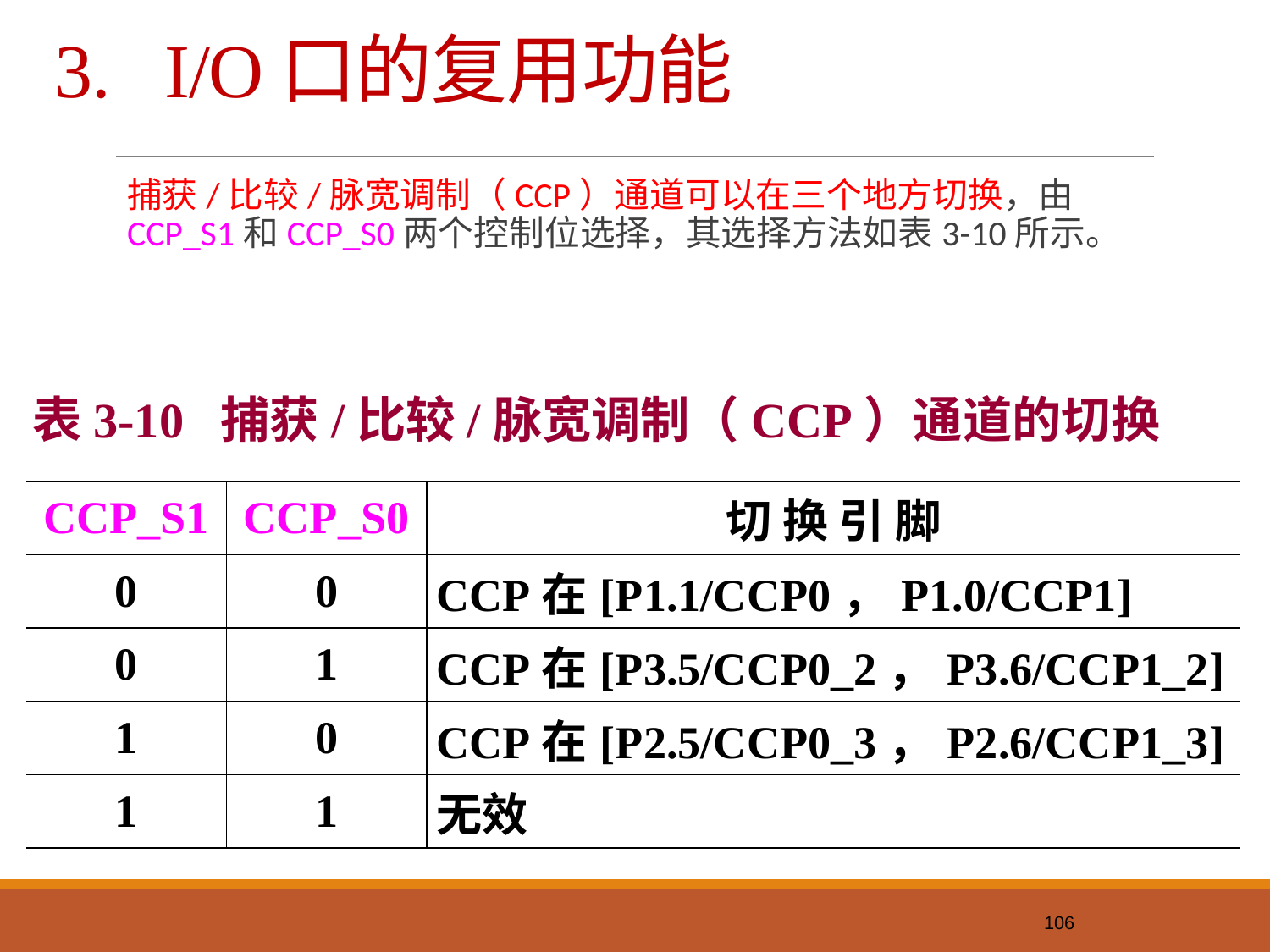

# 3.   I/O口的复用功能
捕获/比较/脉宽调制（CCP）通道可以在三个地方切换，由CCP_S1和CCP_S0两个控制位选择，其选择方法如表3-10所示。
表3-10  捕获/比较/脉宽调制（CCP）通道的切换
| CCP\_S1 | CCP\_S0 | 切 换 引 脚 |
| --- | --- | --- |
| 0 | 0 | CCP在[P1.1/CCP0，P1.0/CCP1] |
| 0 | 1 | CCP在[P3.5/CCP0\_2，P3.6/CCP1\_2] |
| 1 | 0 | CCP在[P2.5/CCP0\_3，P2.6/CCP1\_3] |
| 1 | 1 | 无效 |
106